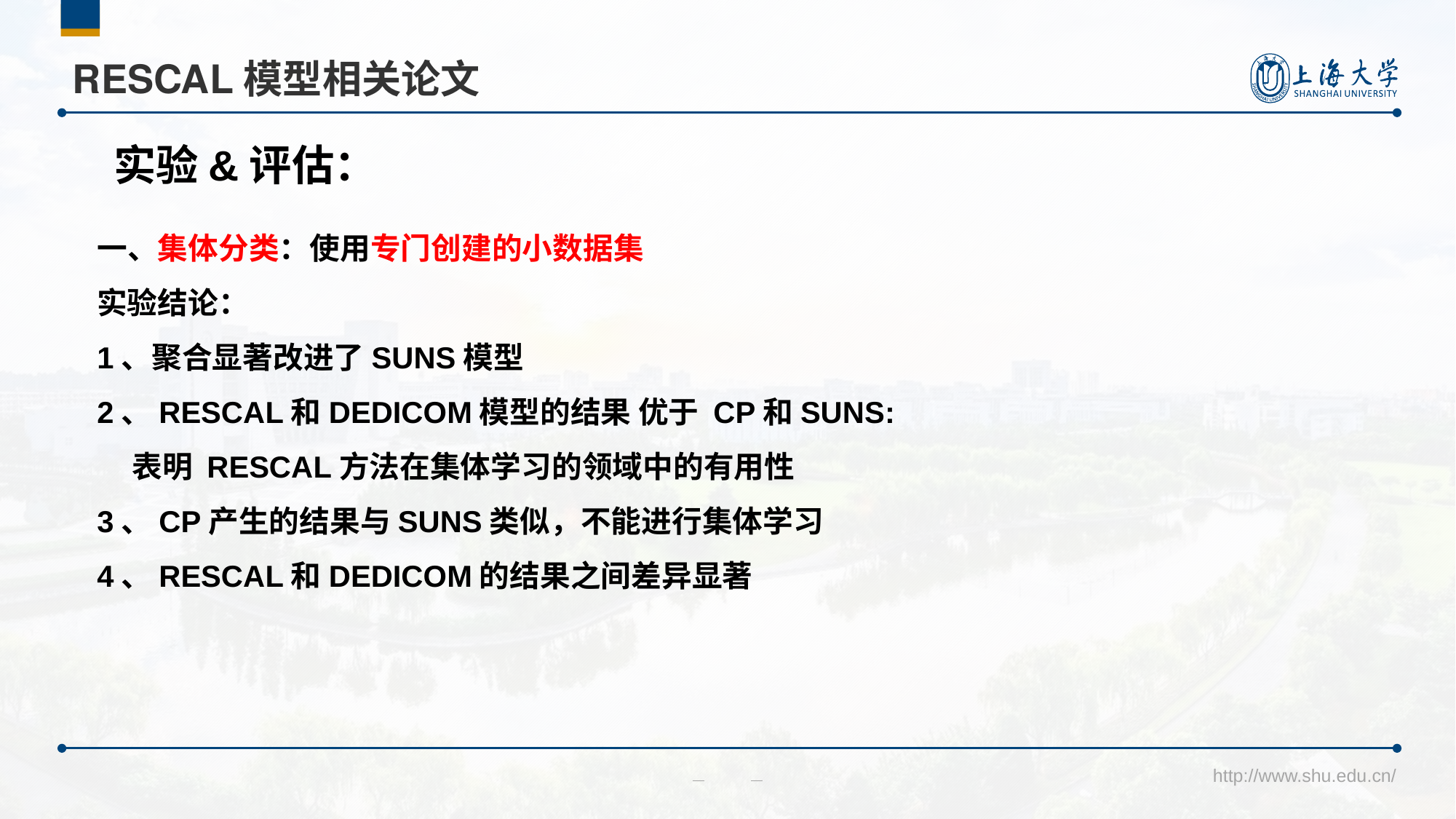

# RESCAL模型相关论文
实验&评估：

一、集体分类：使用专门创建的小数据集
实验结论：
1、聚合显著改进了SUNS模型
2、RESCAL和DEDICOM模型的结果 优于 CP和SUNS:
    表明 RESCAL方法在集体学习的领域中的有用性
3、CP产生的结果与SUNS类似，不能进行集体学习
4、RESCAL和DEDICOM的结果之间差异显著
88